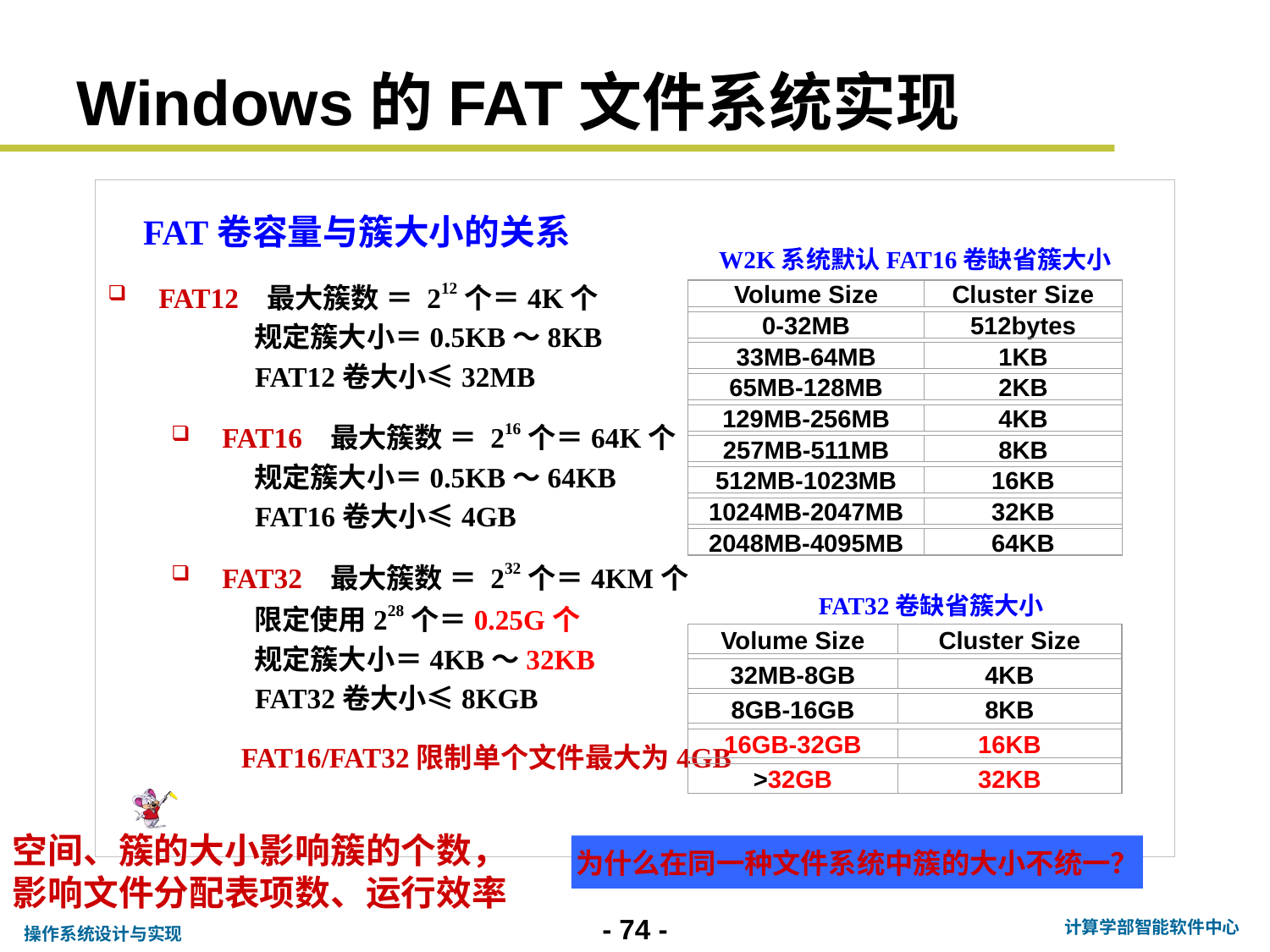

# Windows的FAT文件系统实现

    FAT卷容量与簇大小的关系

   FAT12   最大簇数 ＝ 212个＝4K个
            规定簇大小＝0.5KB～8KB
            FAT12卷大小≤32MB

   FAT16   最大簇数 ＝ 216个＝64K个
            规定簇大小＝0.5KB～64KB
            FAT16卷大小≤4GB

   FAT32   最大簇数 ＝ 232个＝4KM个
            限定使用228个＝0.25G个
            规定簇大小＝4KB～32KB
            FAT32卷大小≤8KGB

          FAT16/FAT32限制单个文件最大为4GB
W2K系统默认FAT16卷缺省簇大小

Volume Size

Cluster Size

0-32MB

512bytes

33MB-64MB

1KB

65MB-128MB

2KB

129MB-256MB

4KB

257MB-511MB

8KB

512MB-1023MB

16KB

1024MB-2047MB

32KB

2048MB-4095MB

64KB

FAT32卷缺省簇大小

Volume Size

Cluster Size

32MB-8GB

4KB

8GB-16GB

8KB

16GB-32GB

16KB

>32GB

32KB

空间、簇的大小影响簇的个数，影响文件分配表项数、运行效率
为什么在同一种文件系统中簇的大小不统一？